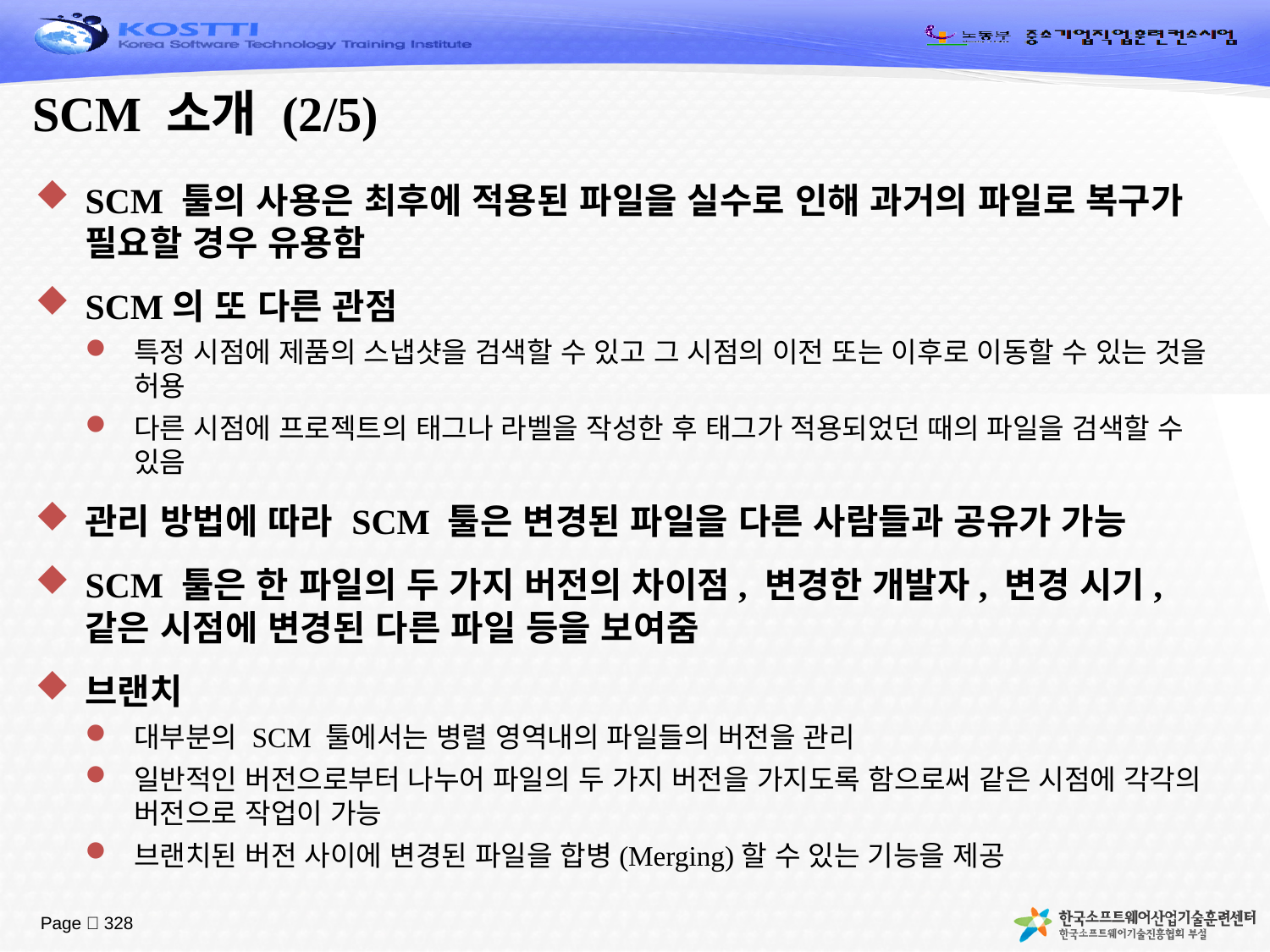

# SCM 소개 (2/5)
SCM 툴의 사용은 최후에 적용된 파일을 실수로 인해 과거의 파일로 복구가 필요할 경우 유용함
SCM의 또 다른 관점
특정 시점에 제품의 스냅샷을 검색할 수 있고 그 시점의 이전 또는 이후로 이동할 수 있는 것을 허용
다른 시점에 프로젝트의 태그나 라벨을 작성한 후 태그가 적용되었던 때의 파일을 검색할 수 있음
관리 방법에 따라 SCM 툴은 변경된 파일을 다른 사람들과 공유가 가능
SCM 툴은 한 파일의 두 가지 버전의 차이점, 변경한 개발자, 변경 시기, 같은 시점에 변경된 다른 파일 등을 보여줌
브랜치
대부분의 SCM 툴에서는 병렬 영역내의 파일들의 버전을 관리
일반적인 버전으로부터 나누어 파일의 두 가지 버전을 가지도록 함으로써 같은 시점에 각각의 버전으로 작업이 가능
브랜치된 버전 사이에 변경된 파일을 합병(Merging)할 수 있는 기능을 제공